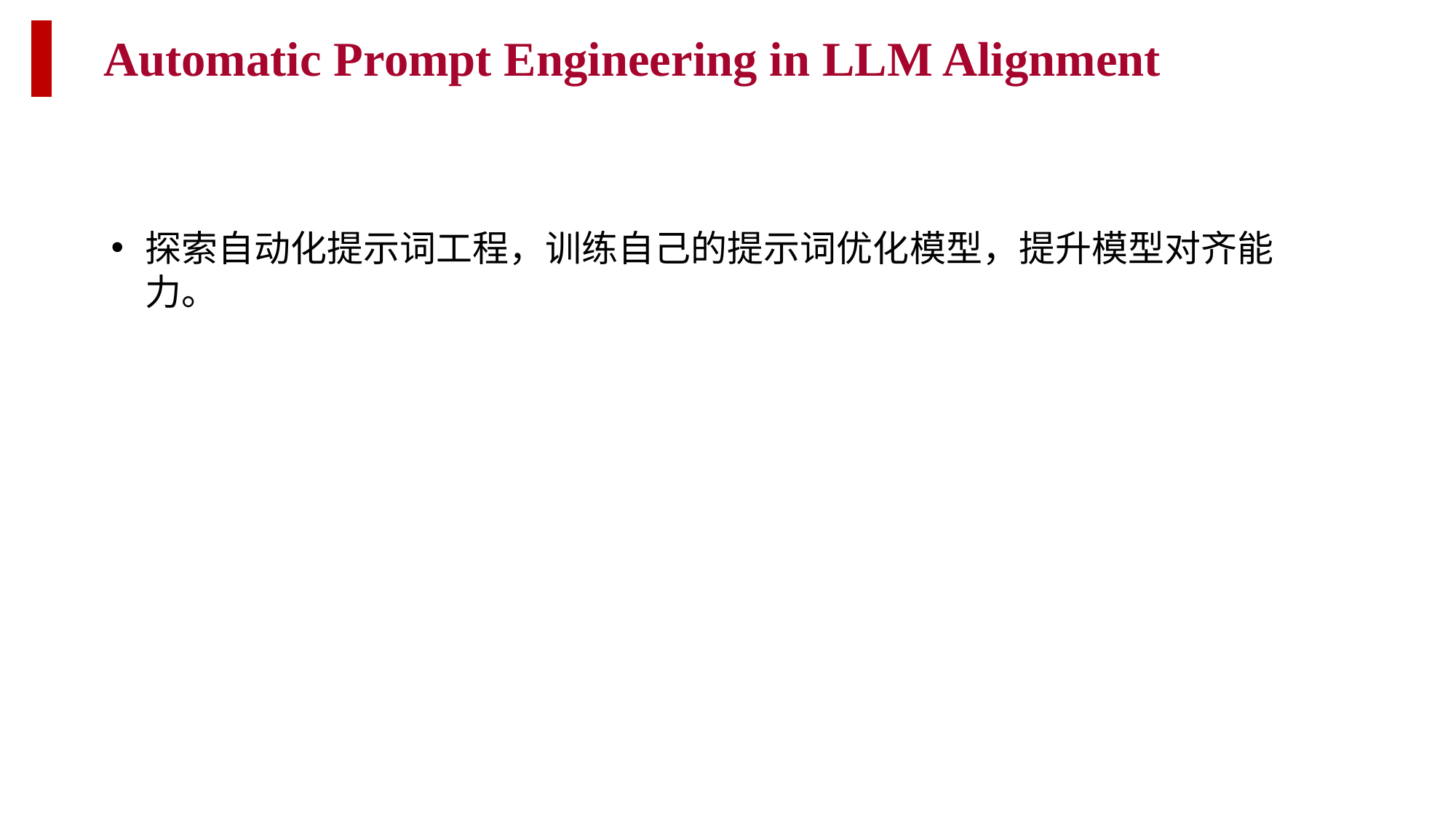

Automatic Prompt Engineering in LLM Alignment

探索自动化提示词工程，训练自己的提示词优化模型，提升模型对齐能力。